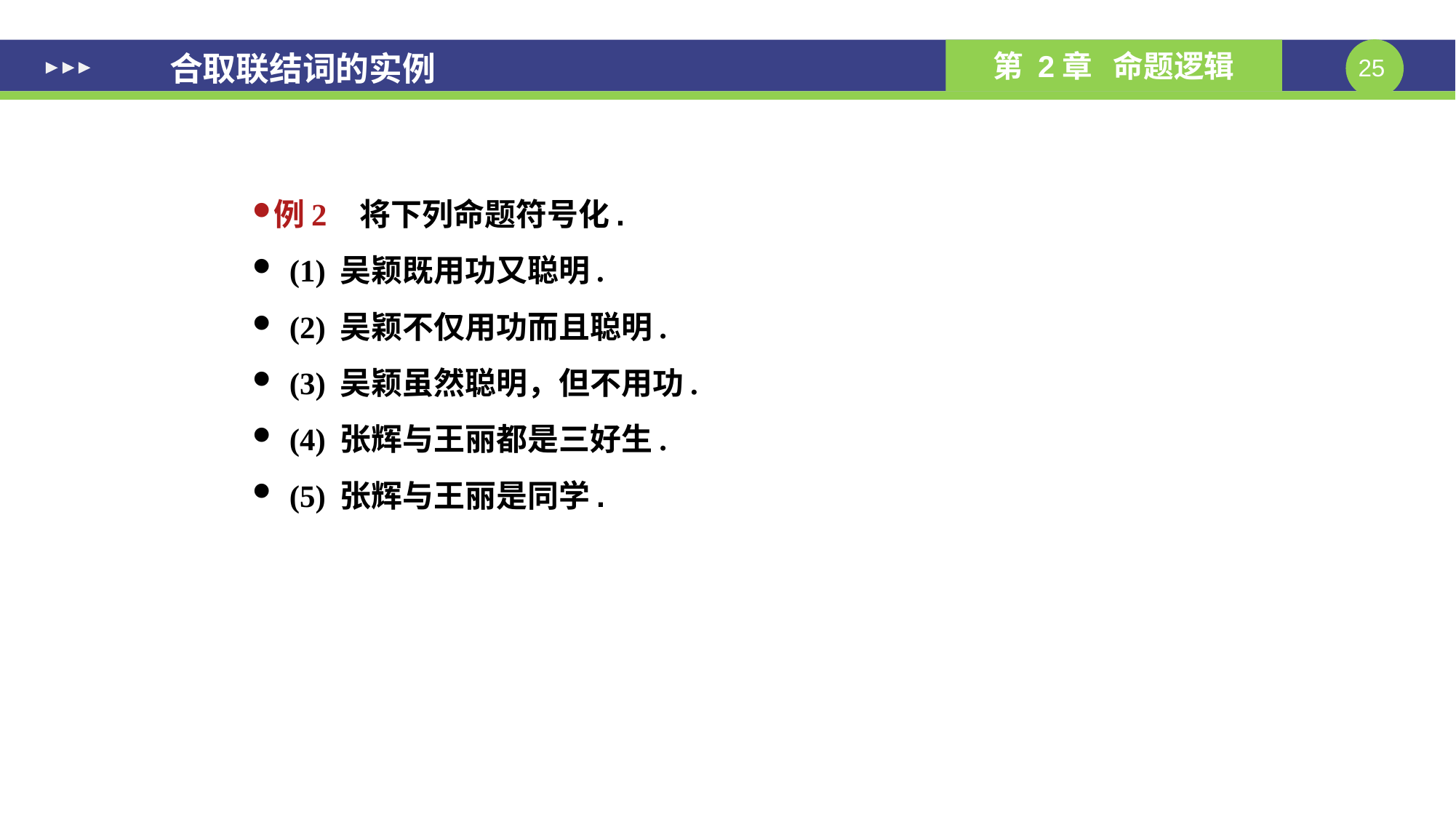

# 合取联结词的实例
例2   将下列命题符号化.
  (1) 吴颖既用功又聪明.
  (2) 吴颖不仅用功而且聪明.
  (3) 吴颖虽然聪明，但不用功.
  (4) 张辉与王丽都是三好生.
  (5) 张辉与王丽是同学.